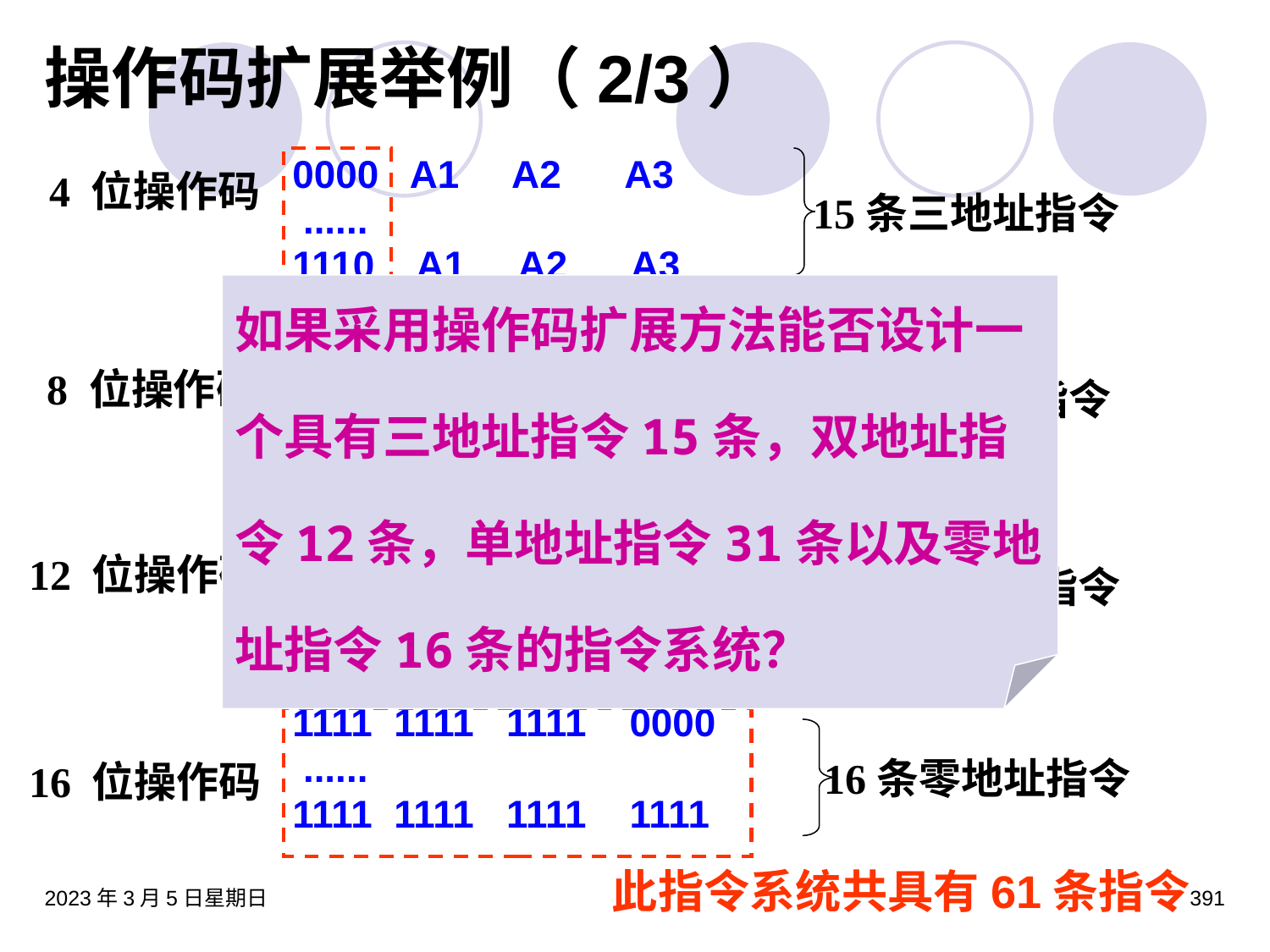

# 操作码扩展举例（2/3）
         0000   A1     A2      A3
          ......
         1110    A1     A2      A3

         1111  0000    A1      A2
          ......
         1111  1110    A1      A2

         1111  1111   0000     A1
          ......
         1111  1111   1110     A1

         1111  1111   1111    0000
          ......
         1111  1111   1111    1111

                                15条三地址指令
4 位操作码
如果采用操作码扩展方法能否设计一个具有三地址指令15条，双地址指令12条，单地址指令31条以及零地址指令16条的指令系统？

                                15条二地址指令
8 位操作码

                                15条一地址指令
12 位操作码

                                16条零地址指令
16 位操作码
此指令系统共具有61条指令
2023年3月5日星期日
391